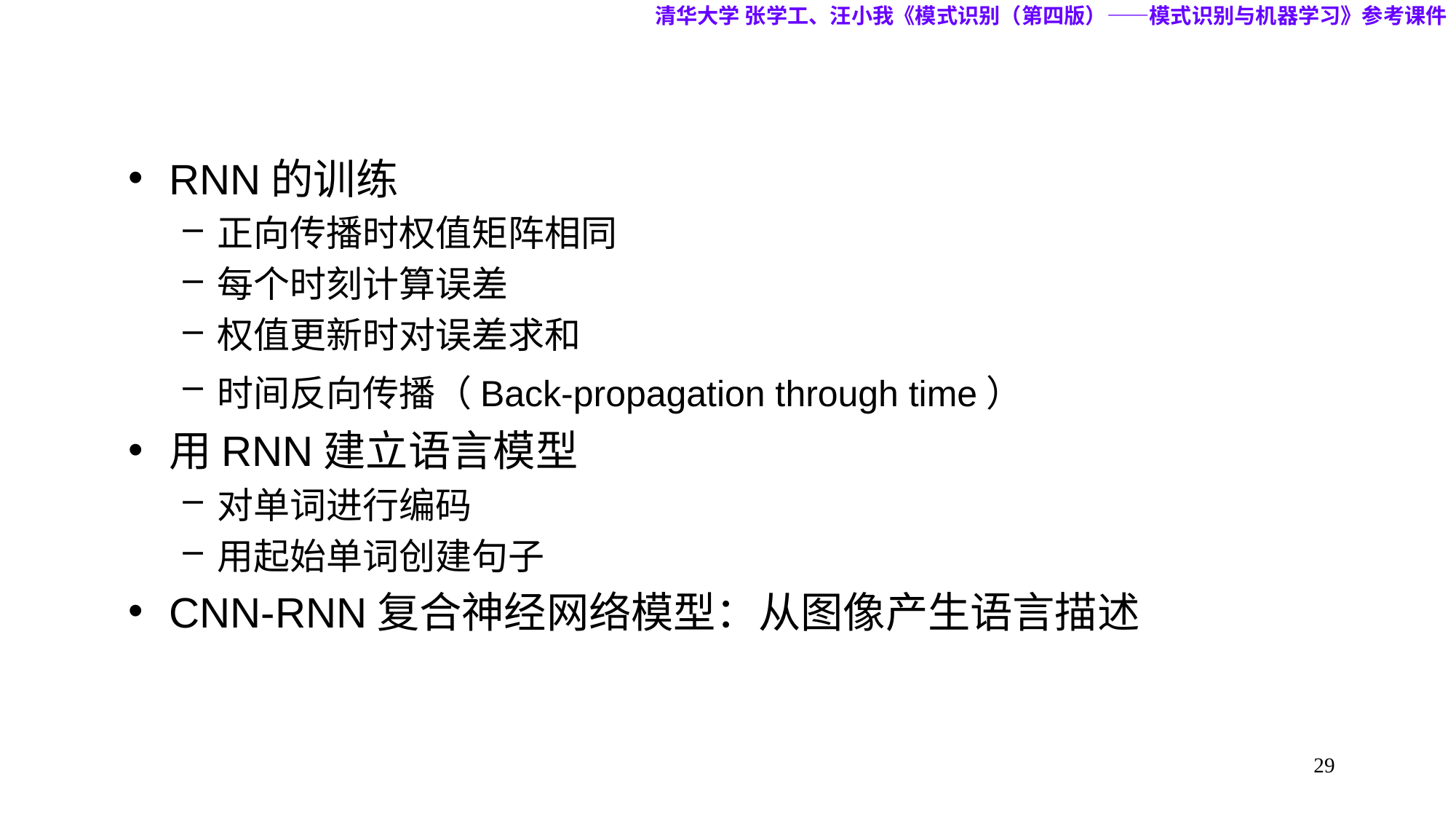

清华大学 张学工、汪小我《模式识别（第四版）——模式识别与机器学习》参考课件
RNN的训练
正向传播时权值矩阵相同
每个时刻计算误差
权值更新时对误差求和
时间反向传播（Back-propagation through time）
用RNN建立语言模型
对单词进行编码
用起始单词创建句子
CNN-RNN复合神经网络模型：从图像产生语言描述
29